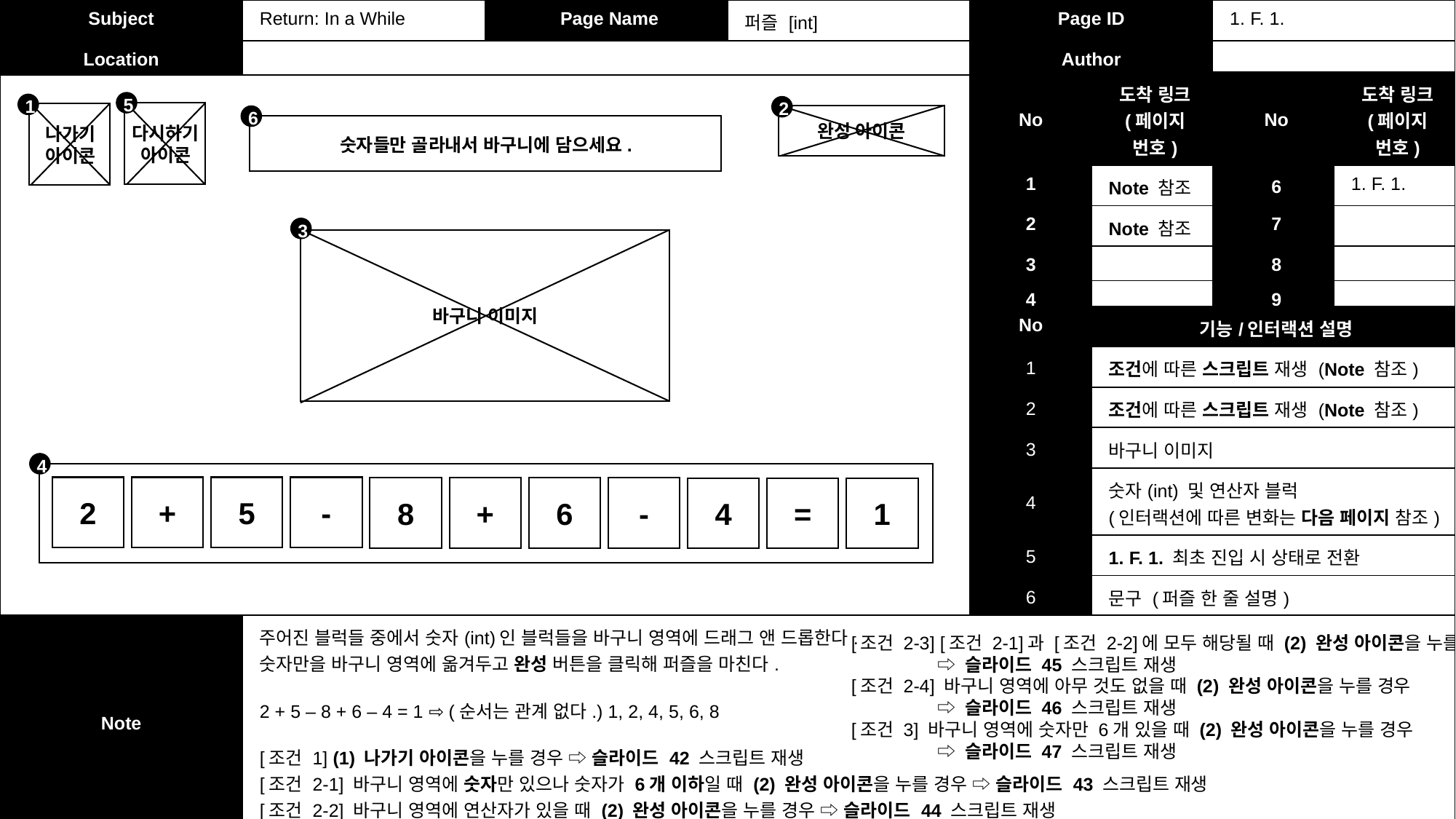

| Subject | Return: In a While | Page Name | 퍼즐 [int] | Page ID | 1. F. 1. |
| --- | --- | --- | --- | --- | --- |
| Location |  |  |  | Author |  |

| No | 도착 링크 (페이지 번호) | No | 도착 링크 (페이지 번호) |
| --- | --- | --- | --- |
| 1 | Note 참조 | 6 | 1. F. 1. |
| 2 | Note 참조 | 7 |  |
| 3 |  | 8 |  |
| 4 |  | 9 |  |
| 5 |  | 10 |  |
5
1
2

다시하기
아이콘

나가기
아이콘

완성 아이콘
6

숫자들만 골라내서 바구니에 담으세요.
3

바구니 이미지
| No | 기능/인터랙션 설명 |
| --- | --- |
| 1 | 조건에 따른 스크립트 재생 (Note 참조) |
| 2 | 조건에 따른 스크립트 재생 (Note 참조) |
| 3 | 바구니 이미지 |
| 4 | 숫자(int) 및 연산자 블럭 (인터랙션에 따른 변화는 다음 페이지 참조) |
| 5 | 1. F. 1. 최초 진입 시 상태로 전환 |
| 6 | 문구 (퍼즐 한 줄 설명) |
| 7 |  |
4

5
-
2
+
6
-
8
+
=
1
4
| Note | 주어진 블럭들 중에서 숫자(int)인 블럭들을 바구니 영역에 드래그 앤 드롭한다. 숫자만을 바구니 영역에 옮겨두고 완성 버튼을 클릭해 퍼즐을 마친다. 2 + 5 – 8 + 6 – 4 = 1 ⇨ (순서는 관계 없다.) 1, 2, 4, 5, 6, 8 [조건 1] (1) 나가기 아이콘을 누를 경우 ⇨ 슬라이드 42 스크립트 재생 [조건 2-1] 바구니 영역에 숫자만 있으나 숫자가 6개 이하일 때 (2) 완성 아이콘을 누를 경우 ⇨ 슬라이드 43 스크립트 재생 [조건 2-2] 바구니 영역에 연산자가 있을 때 (2) 완성 아이콘을 누를 경우 ⇨ 슬라이드 44 스크립트 재생 |
| --- | --- |
[조건 2-3] [조건 2-1]과 [조건 2-2]에 모두 해당될 때 (2) 완성 아이콘을 누를 경우
                 ⇨ 슬라이드 45 스크립트 재생
[조건 2-4] 바구니 영역에 아무 것도 없을 때 (2) 완성 아이콘을 누를 경우
                 ⇨ 슬라이드 46 스크립트 재생
[조건 3] 바구니 영역에 숫자만 6개 있을 때 (2) 완성 아이콘을 누를 경우
                 ⇨ 슬라이드 47 스크립트 재생